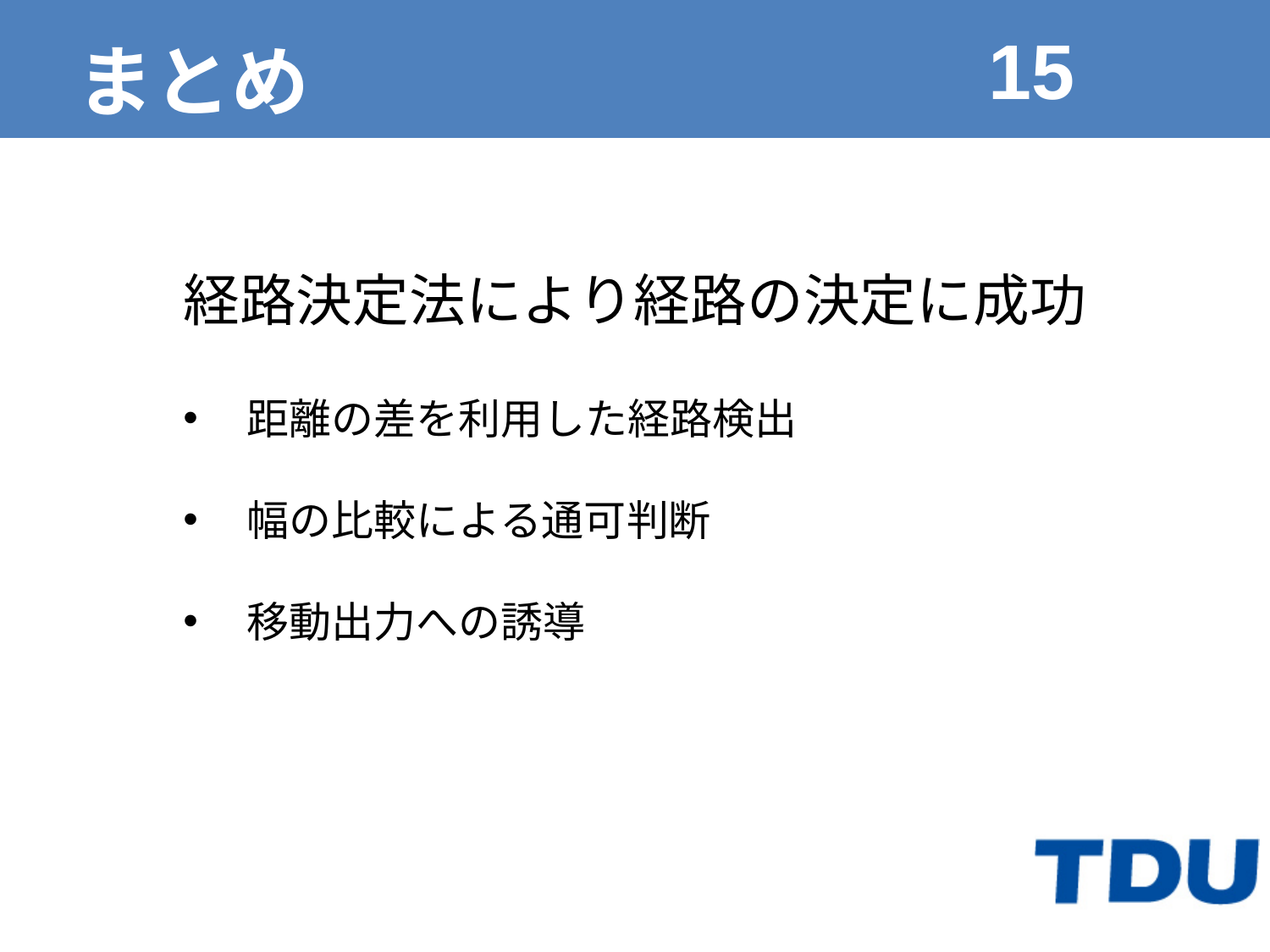

# まとめ
経路決定法により経路の決定に成功

距離の差を利用した経路検出

幅の比較による通可判断

移動出力への誘導